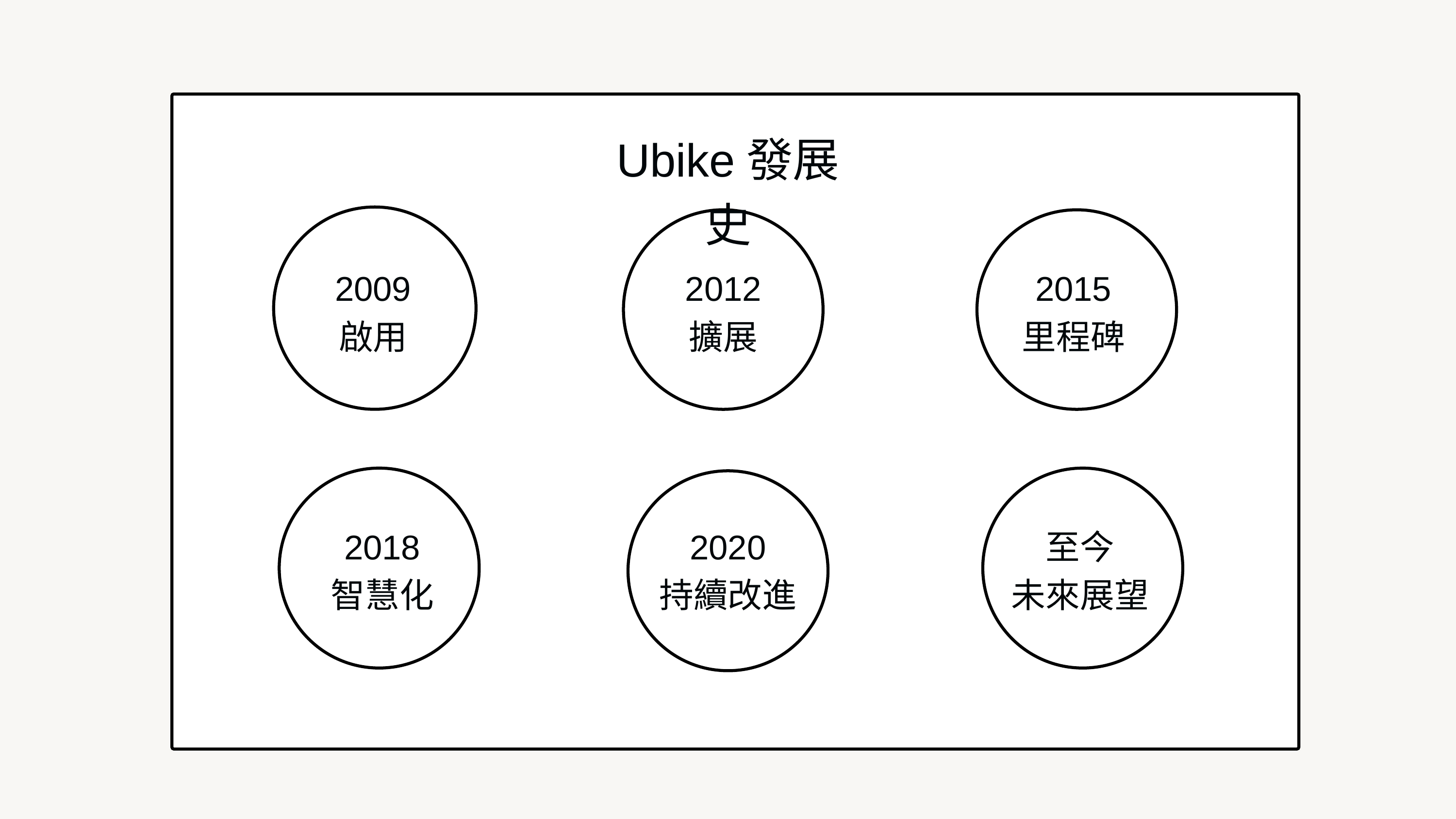

Ubike發展史

2009
啟用
2012
擴展
2015
里程碑

2018
智慧化
2020
持續改進
至今
未來展望